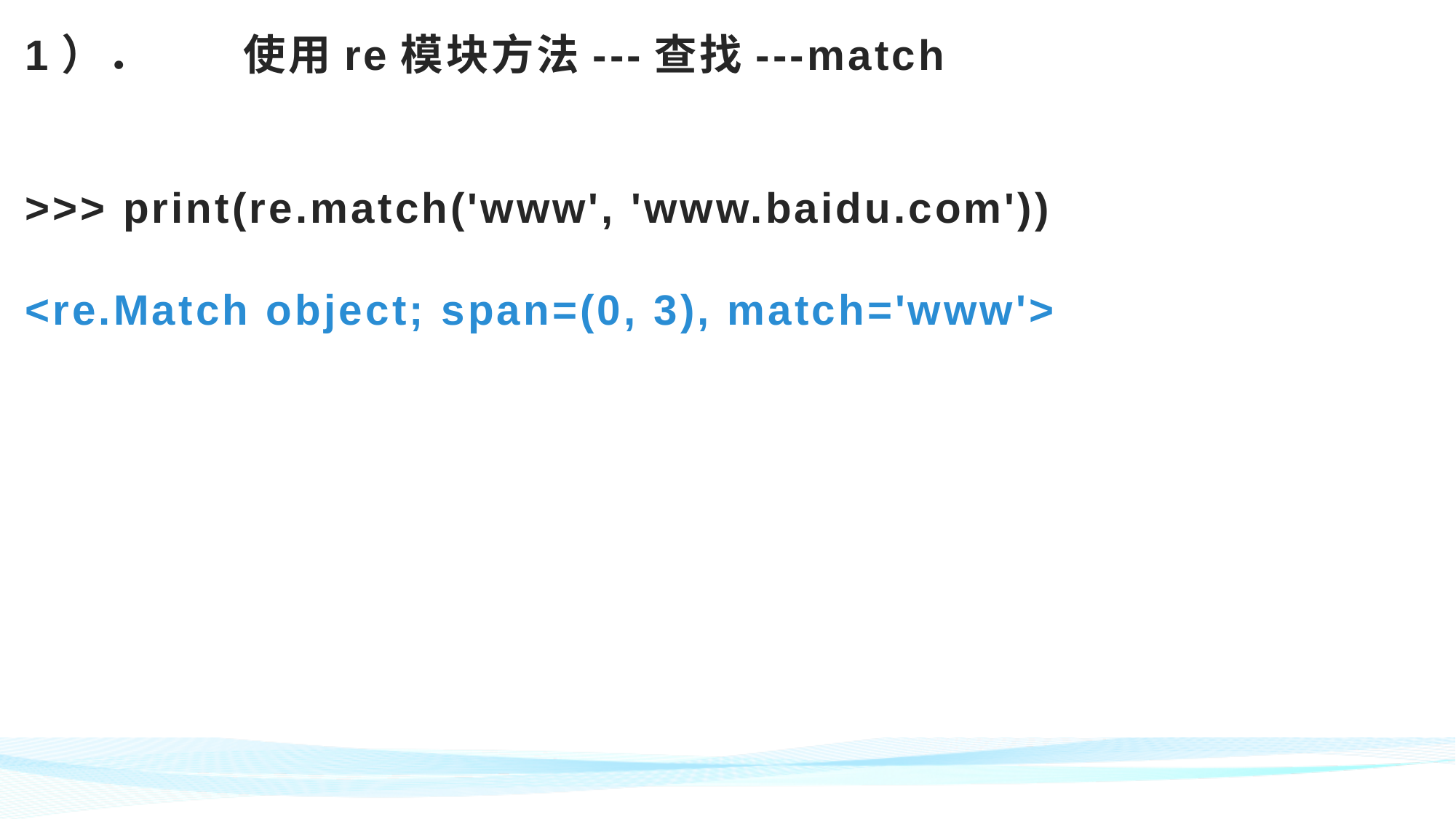

# 1）．	使用re模块方法---查找---match >>> print(re.match('www', 'www.baidu.com')) <re.Match object; span=(0, 3), match='www'>